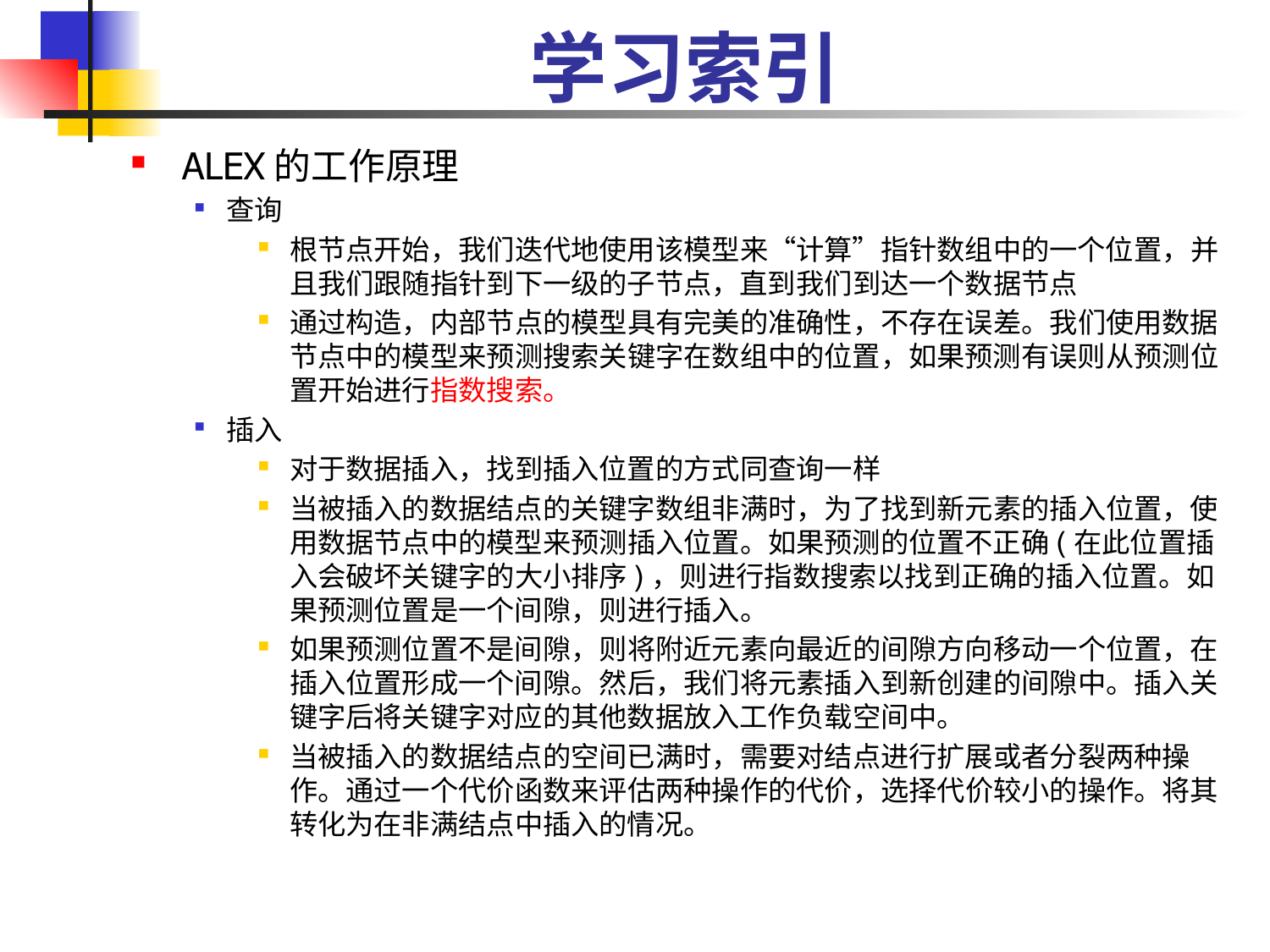

# 学习索引
 ALEX的工作原理
查询
根节点开始，我们迭代地使用该模型来“计算”指针数组中的一个位置，并且我们跟随指针到下一级的子节点，直到我们到达一个数据节点
通过构造，内部节点的模型具有完美的准确性，不存在误差。我们使用数据节点中的模型来预测搜索关键字在数组中的位置，如果预测有误则从预测位置开始进行指数搜索。
插入
对于数据插入，找到插入位置的方式同查询一样
当被插入的数据结点的关键字数组非满时，为了找到新元素的插入位置，使用数据节点中的模型来预测插入位置。如果预测的位置不正确(在此位置插入会破坏关键字的大小排序)，则进行指数搜索以找到正确的插入位置。如果预测位置是一个间隙，则进行插入。
如果预测位置不是间隙，则将附近元素向最近的间隙方向移动一个位置，在插入位置形成一个间隙。然后，我们将元素插入到新创建的间隙中。插入关键字后将关键字对应的其他数据放入工作负载空间中。
当被插入的数据结点的空间已满时，需要对结点进行扩展或者分裂两种操作。通过一个代价函数来评估两种操作的代价，选择代价较小的操作。将其转化为在非满结点中插入的情况。